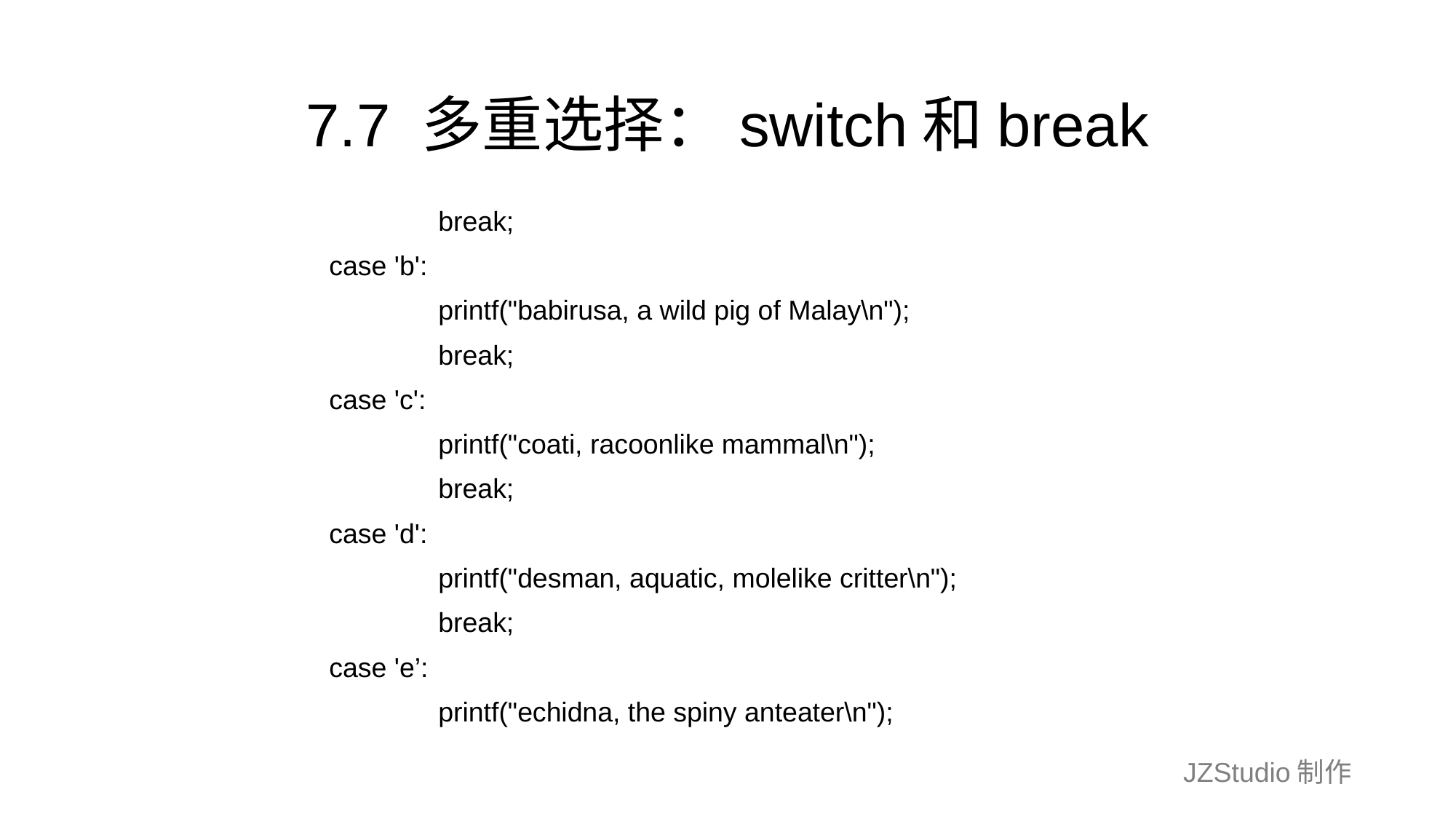

# 7.7 多重选择：switch和break
			break;
		case 'b':
			printf("babirusa, a wild pig of Malay\n");
			break;
		case 'c':
			printf("coati, racoonlike mammal\n");
			break;
		case 'd':
			printf("desman, aquatic, molelike critter\n");
			break;
		case 'e’:
			printf("echidna, the spiny anteater\n");